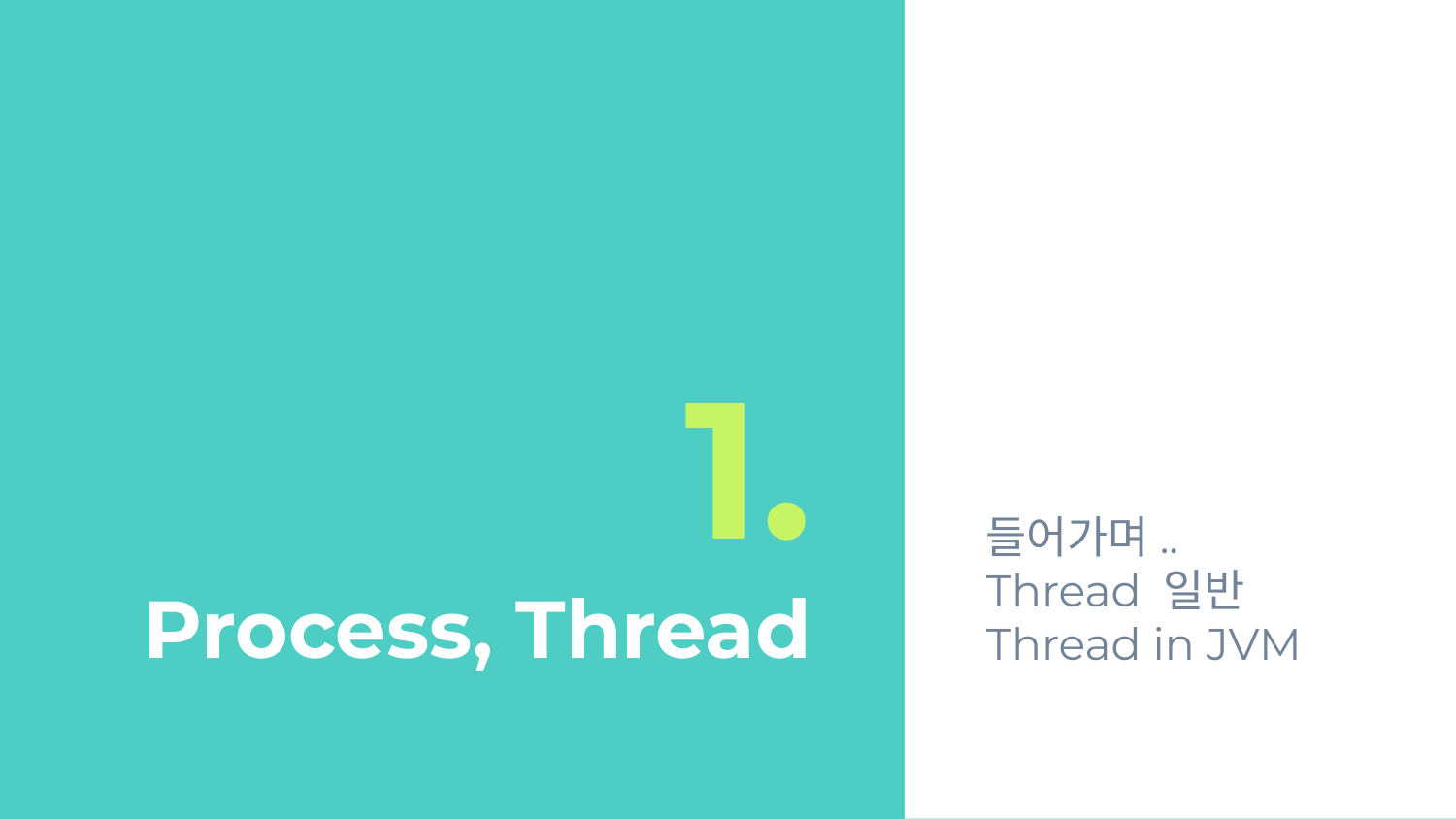

들어가며..
Thread 일반
Thread in JVM
# 1.
Process, Thread